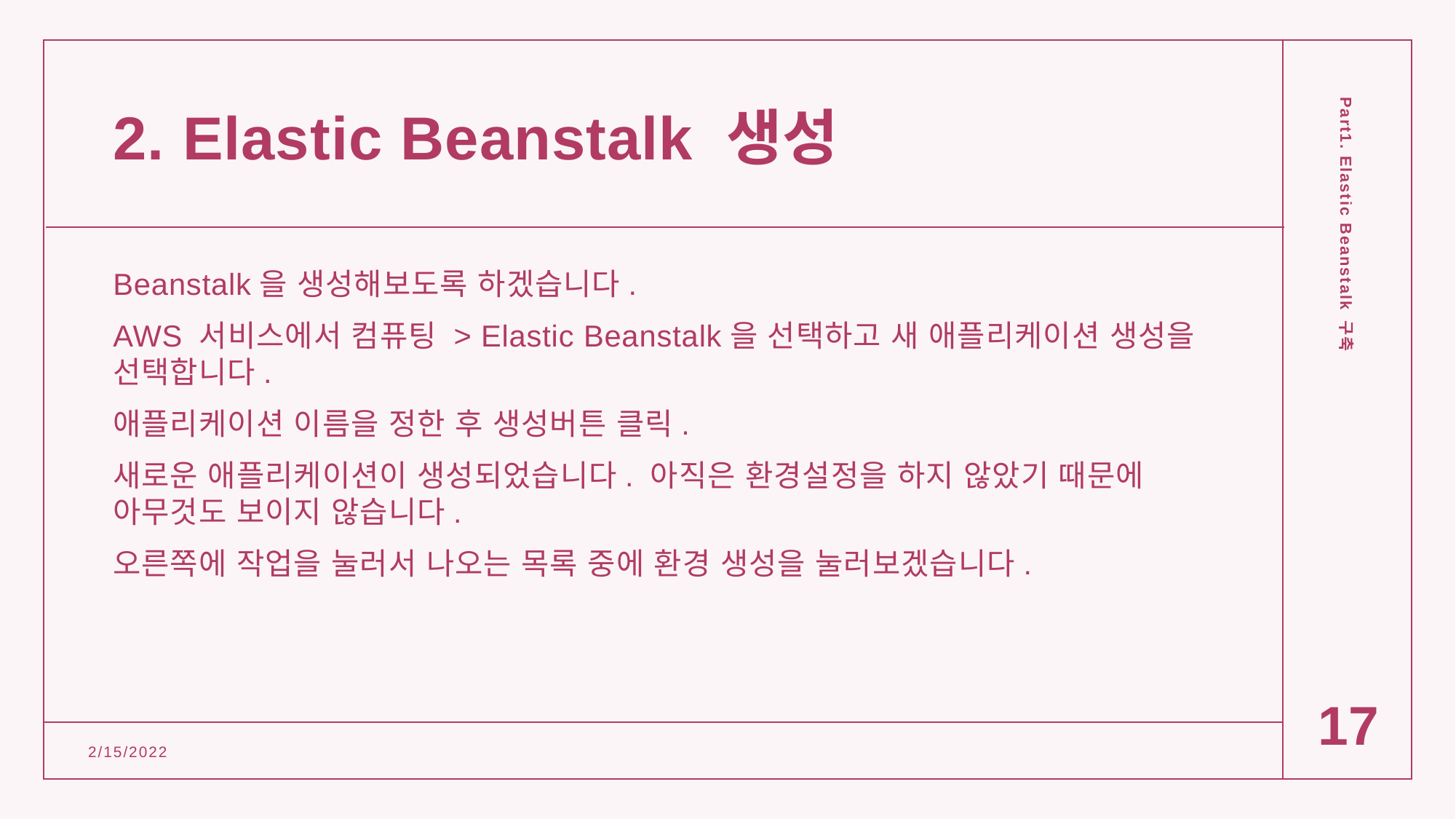

# 2. Elastic Beanstalk 생성
Beanstalk을 생성해보도록 하겠습니다.
AWS 서비스에서 컴퓨팅 > Elastic Beanstalk을 선택하고 새 애플리케이션 생성을 선택합니다.
애플리케이션 이름을 정한 후 생성버튼 클릭.
새로운 애플리케이션이 생성되었습니다. 아직은 환경설정을 하지 않았기 때문에 아무것도 보이지 않습니다.
오른쪽에 작업을 눌러서 나오는 목록 중에 환경 생성을 눌러보겠습니다.

Part1. Elastic Beanstalk 구축
17
2/15/2022